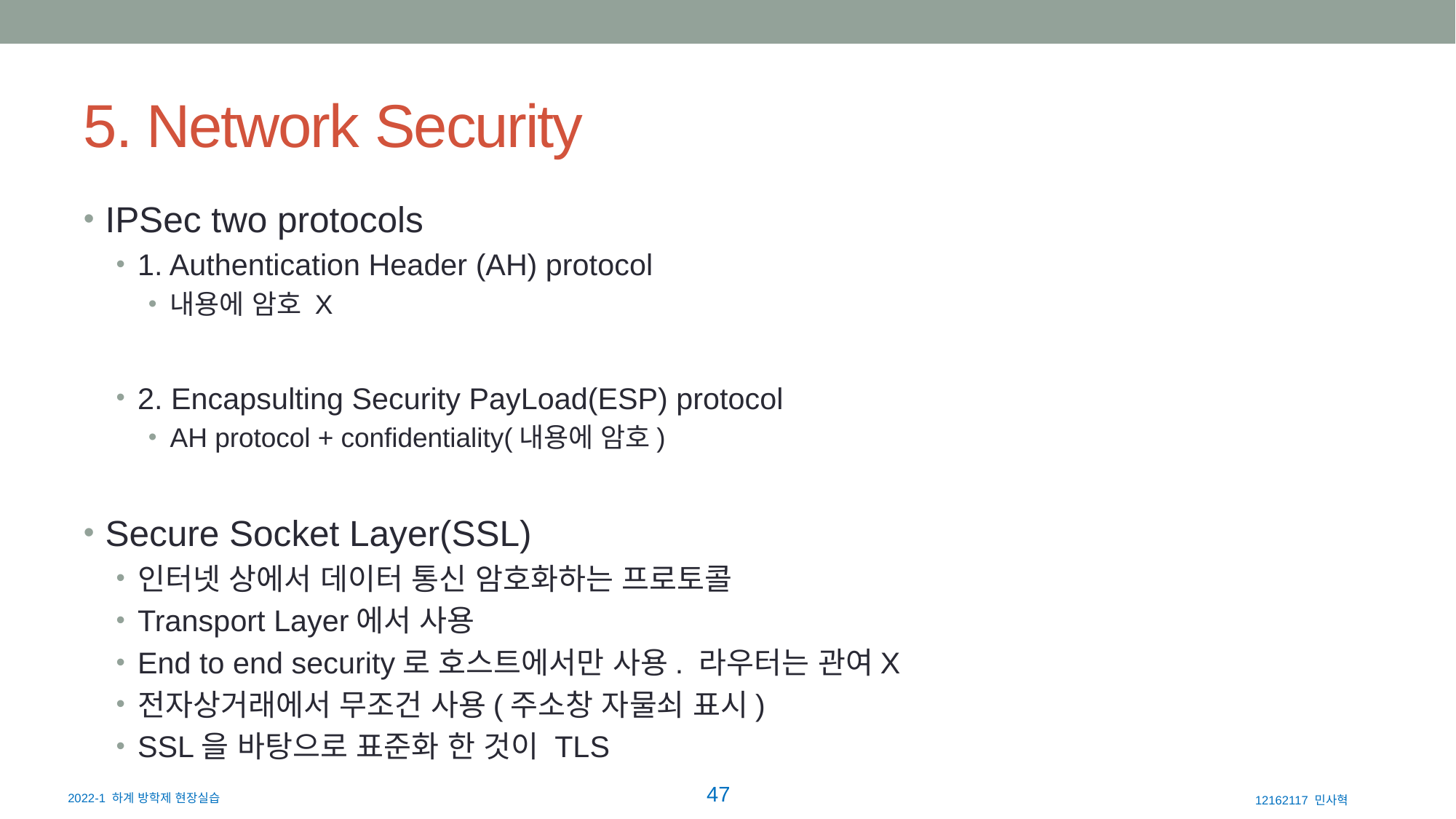

# 5. Network Security
IPSec two protocols
1. Authentication Header (AH) protocol
내용에 암호 X

2. Encapsulting Security PayLoad(ESP) protocol
AH protocol + confidentiality(내용에 암호)

Secure Socket Layer(SSL)
인터넷 상에서 데이터 통신 암호화하는 프로토콜
Transport Layer에서 사용
End to end security로 호스트에서만 사용. 라우터는 관여X
전자상거래에서 무조건 사용(주소창 자물쇠 표시)
SSL을 바탕으로 표준화 한 것이 TLS